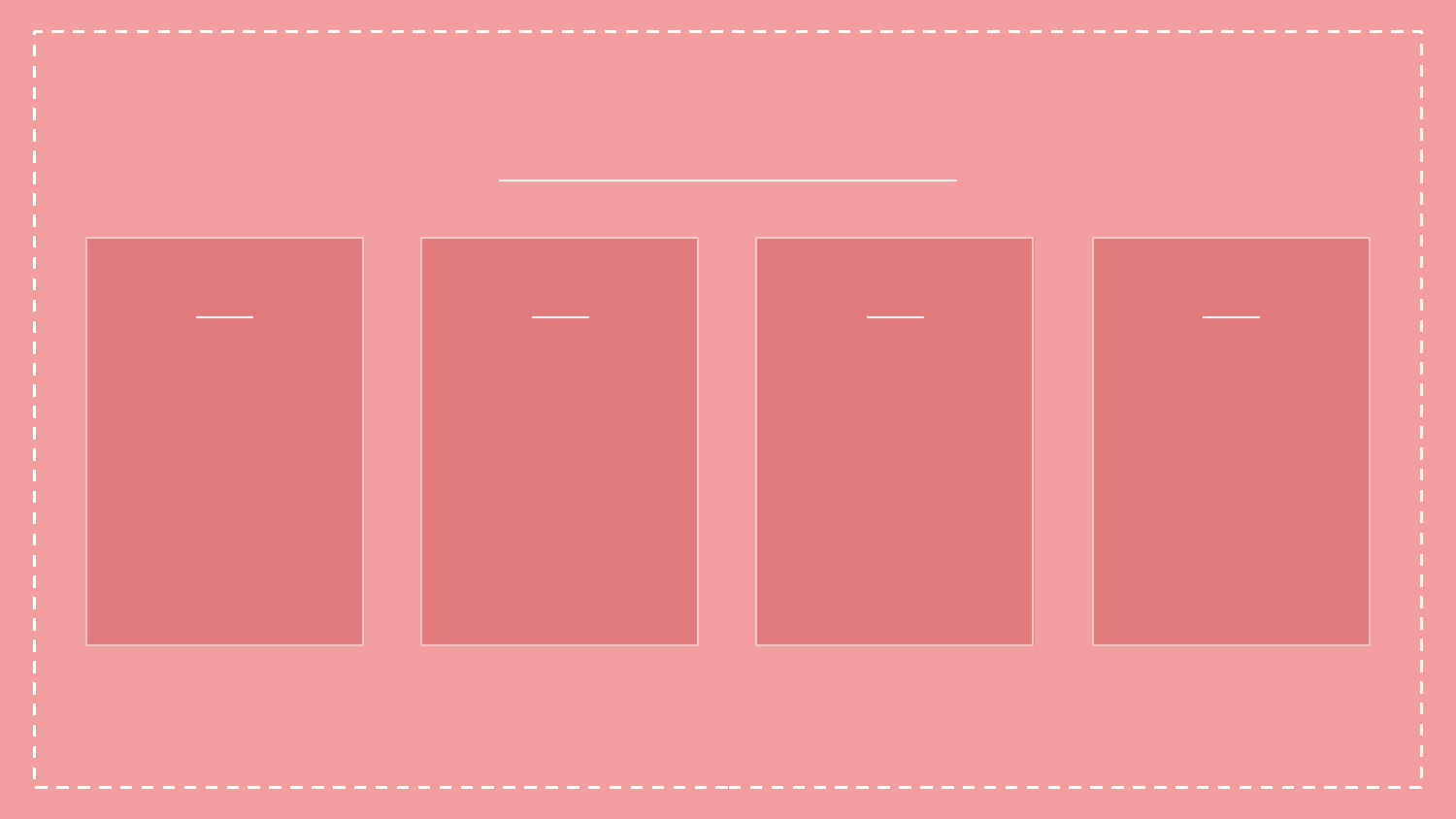

INDEX

01
02
03
04
게임 소개
개발 현황
Q&A
팀 소개